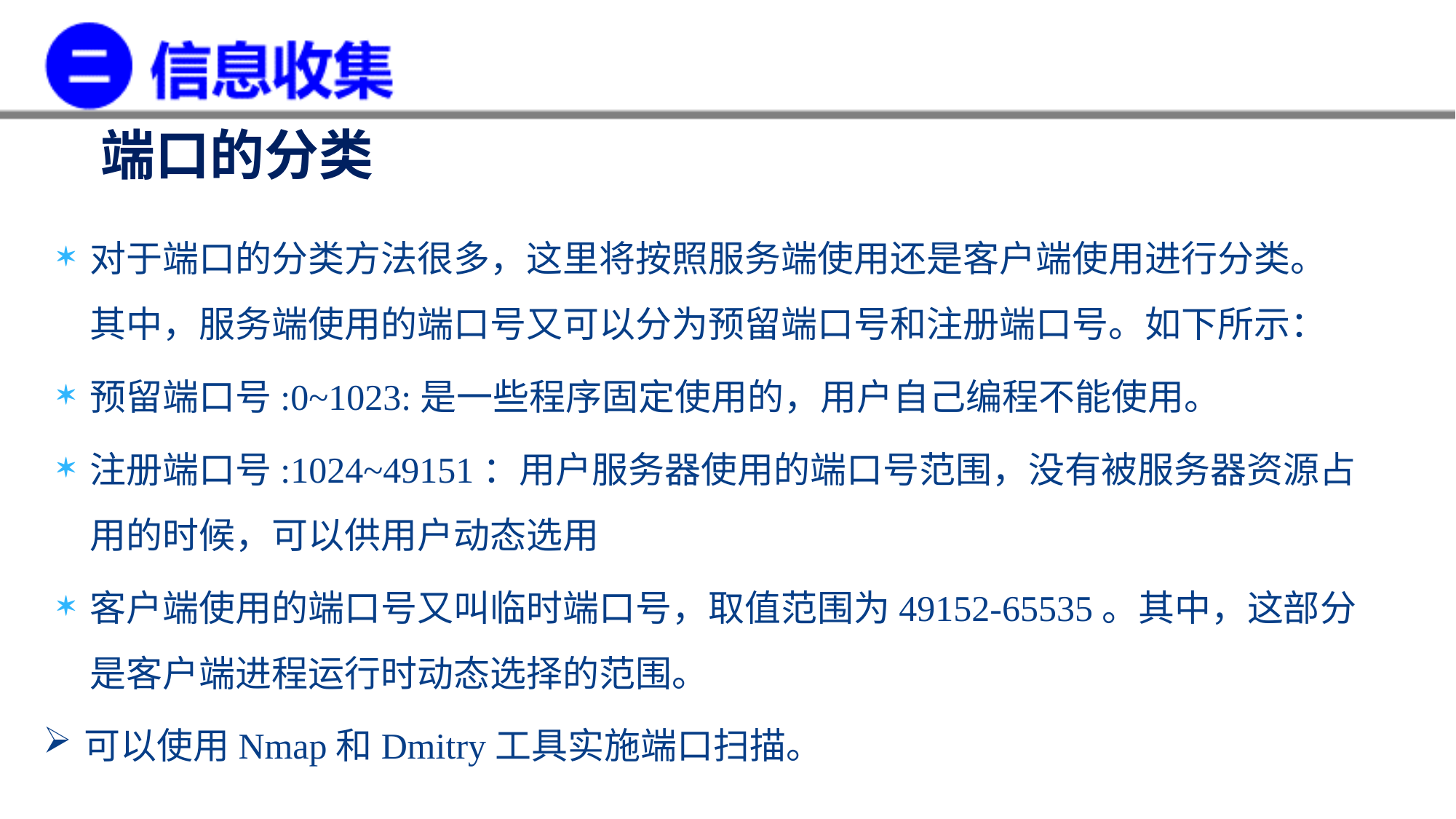

端口的分类
对于端口的分类方法很多，这里将按照服务端使用还是客户端使用进行分类。其中，服务端使用的端口号又可以分为预留端口号和注册端口号。如下所示：
预留端口号:0~1023:是一些程序固定使用的，用户自己编程不能使用。
注册端口号:1024~49151：用户服务器使用的端口号范围，没有被服务器资源占用的时候，可以供用户动态选用
客户端使用的端口号又叫临时端口号，取值范围为49152-65535。其中，这部分是客户端进程运行时动态选择的范围。
可以使用Nmap和Dmitry工具实施端口扫描。